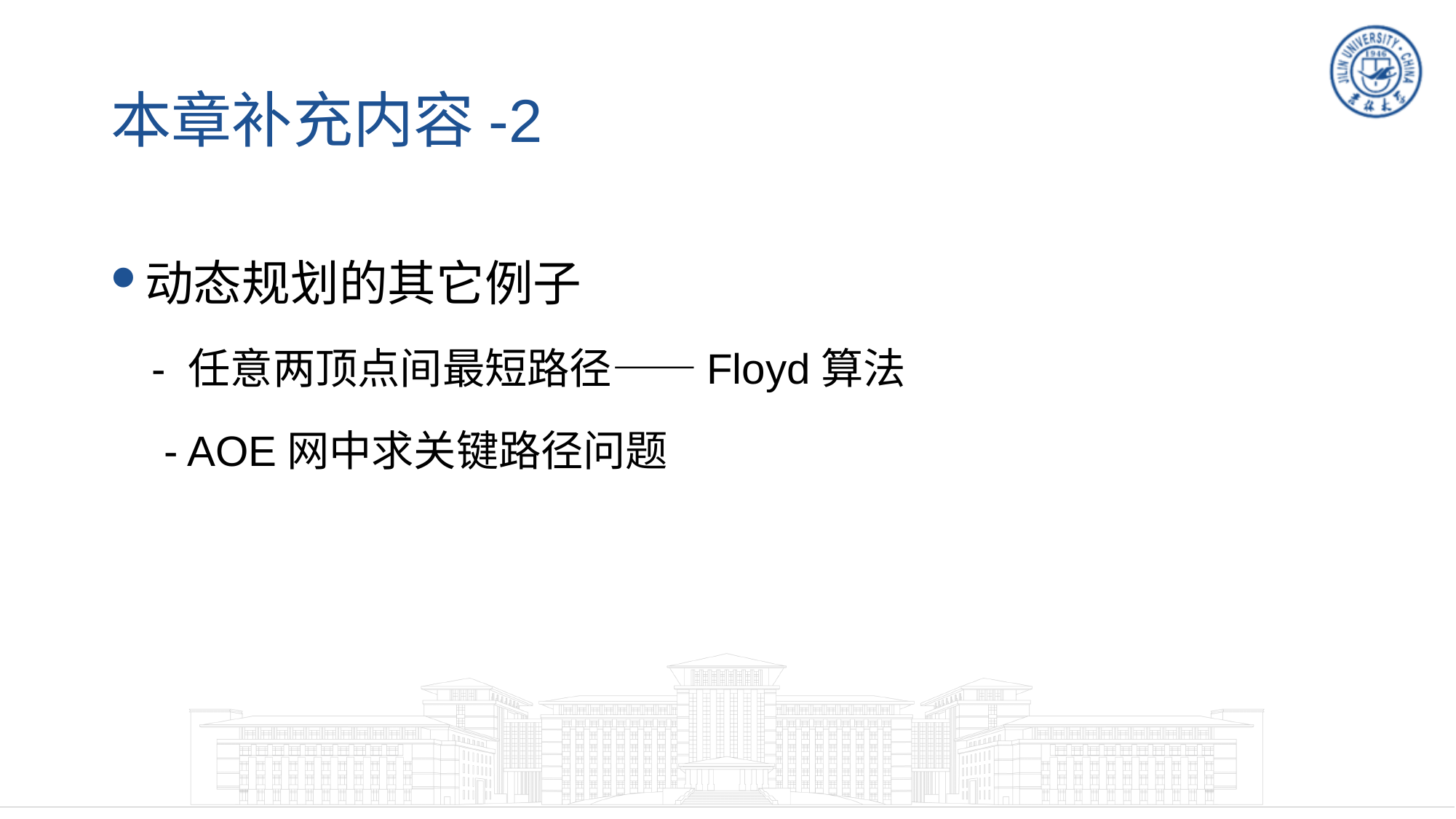

# 本章补充内容-2
动态规划的其它例子
- 任意两顶点间最短路径——Floyd算法
 - AOE网中求关键路径问题

110